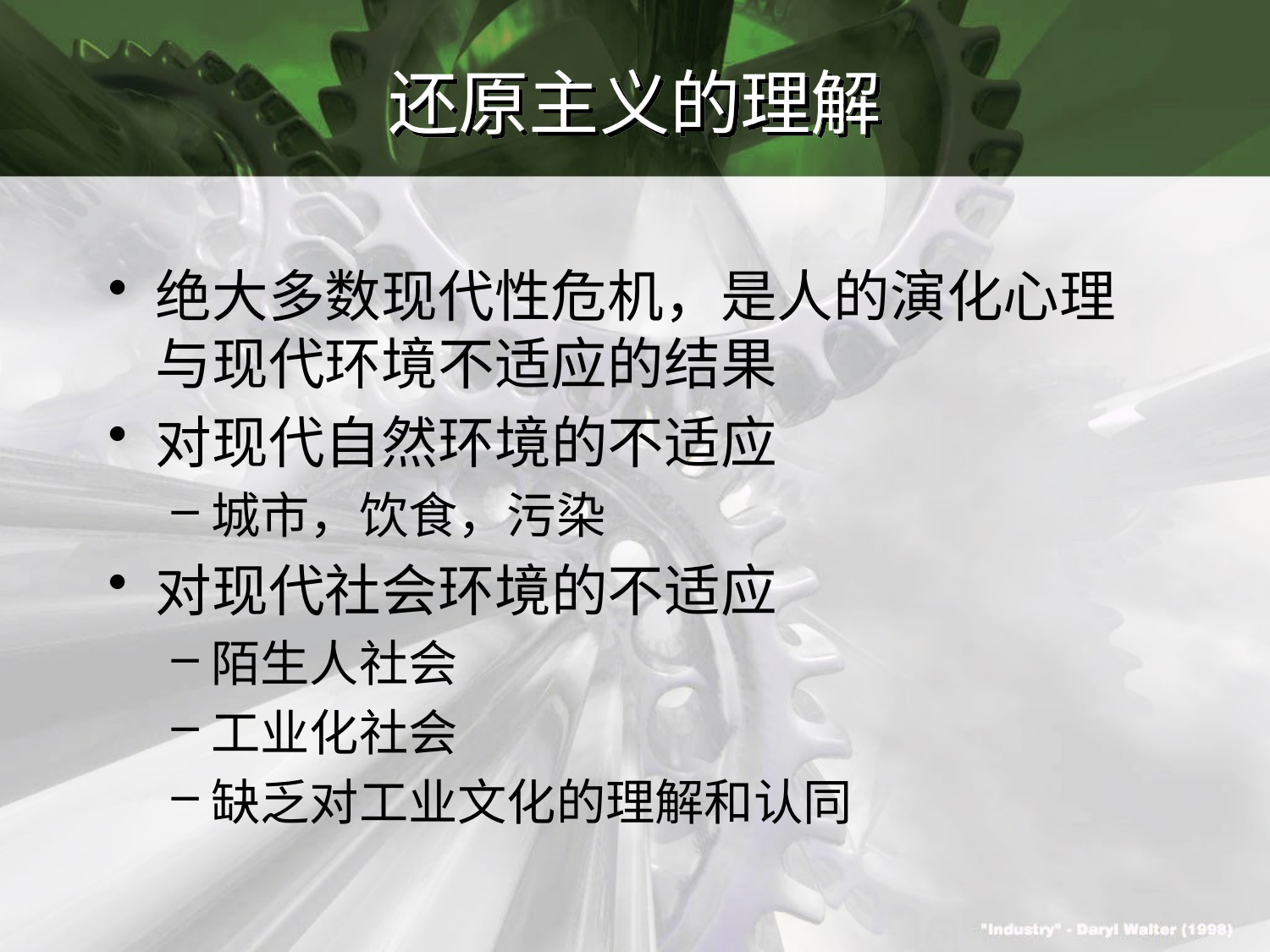

# 还原主义的理解
绝大多数现代性危机，是人的演化心理与现代环境不适应的结果
对现代自然环境的不适应
城市，饮食，污染
对现代社会环境的不适应
陌生人社会
工业化社会
缺乏对工业文化的理解和认同